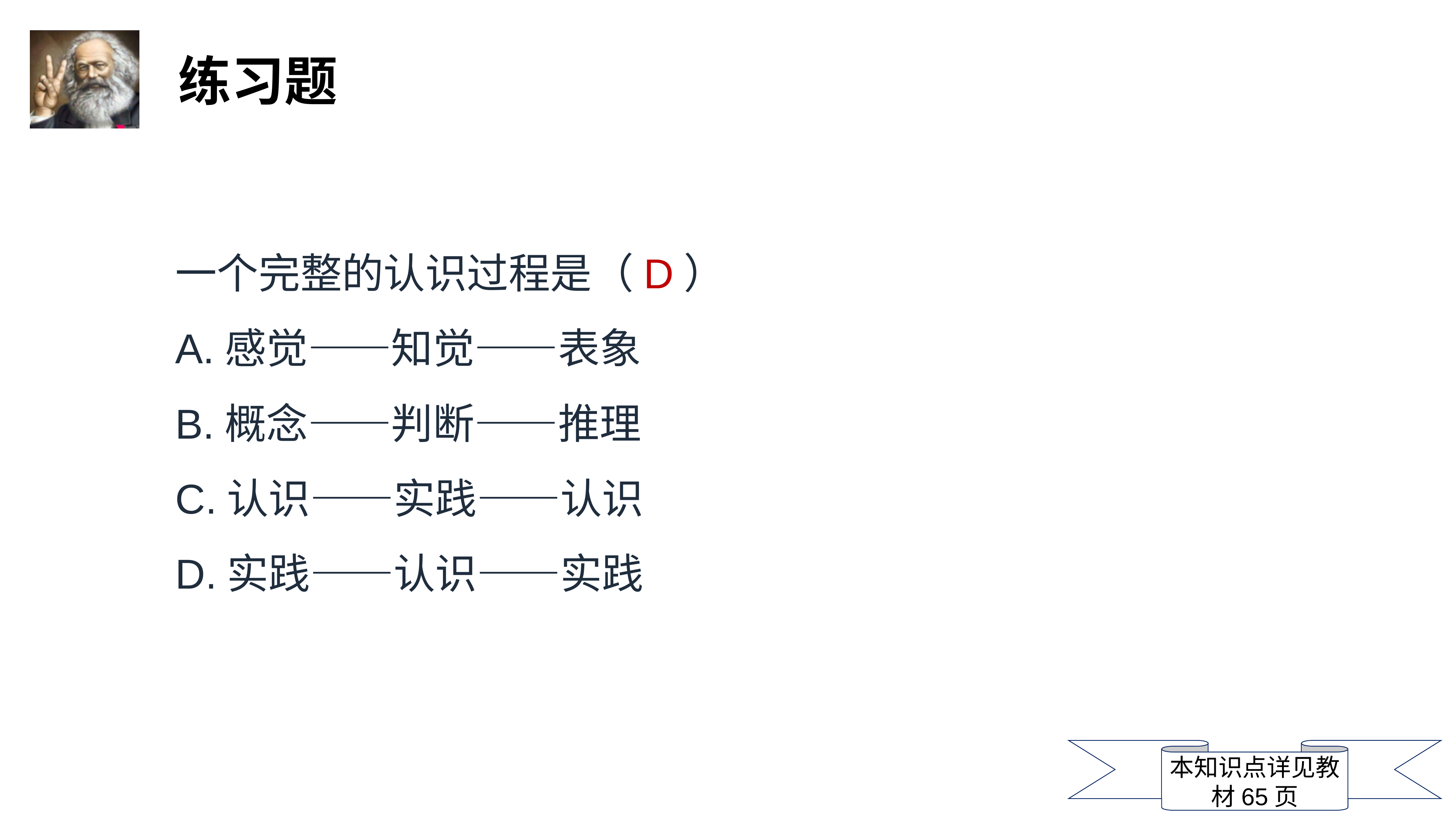

一个完整的认识过程是（D）
A.感觉——知觉——表象
B.概念——判断——推理
C.认识——实践——认识
D.实践——认识——实践
本知识点详见教材65页